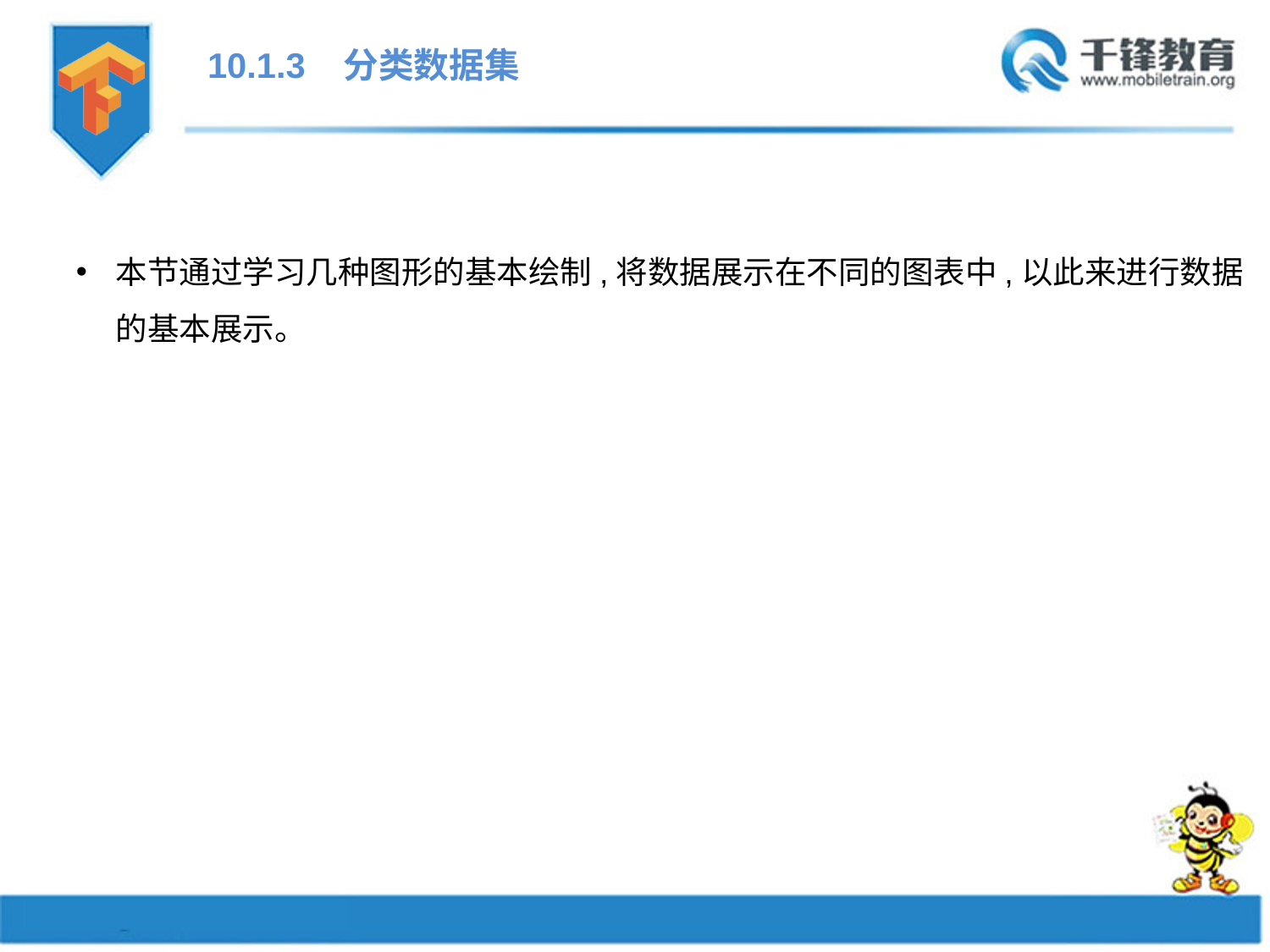

10.1.3   分类数据集
本节通过学习几种图形的基本绘制,将数据展示在不同的图表中,以此来进行数据的基本展示。